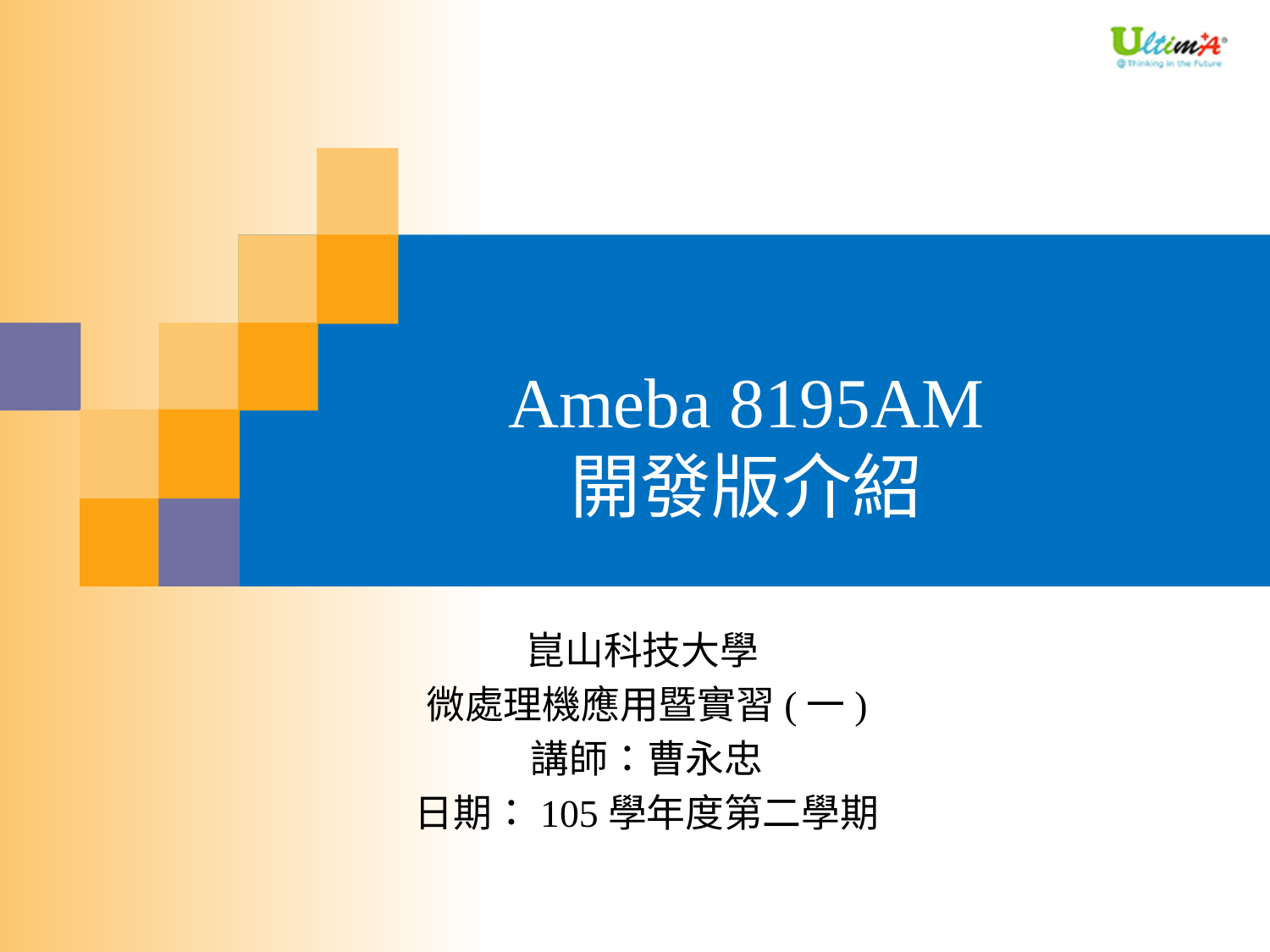

# Ameba 8195AM 開發版介紹
崑山科技大學
微處理機應用暨實習(一)
講師：曹永忠
日期：105學年度第二學期